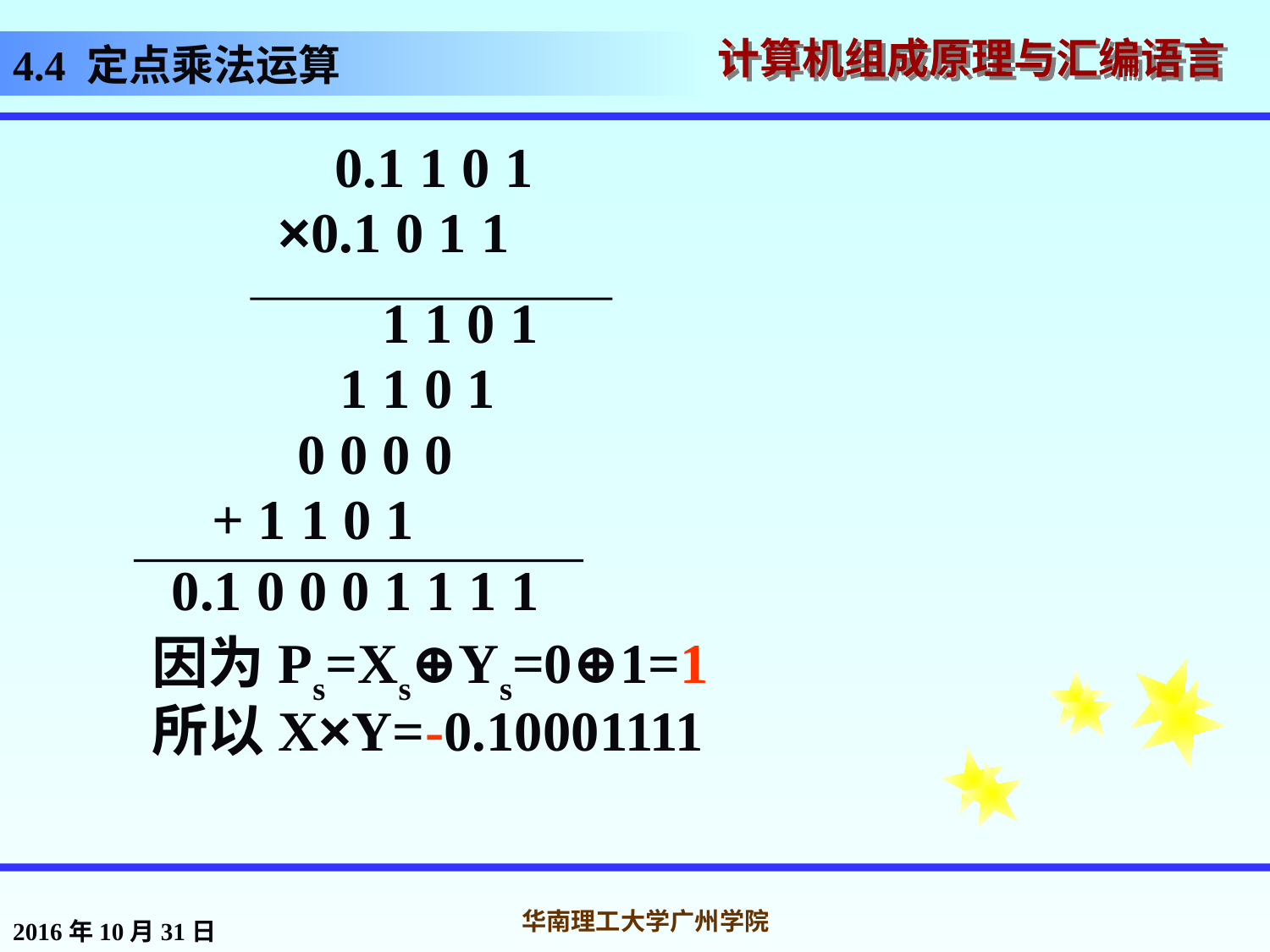

# 4.4 定点乘法运算
                0.1 1 0 1
            ×0.1 0 1 1
                1 1 0 1
             1 1 0 1
          0 0 0 0
    + 1 1 0 1

      0.1 0 0 0 1 1 1 1
    因为Ps=Xs⊕Ys=0⊕1=1
    所以X×Y=-0.10001111

2016年10月31日
华南理工大学广州学院